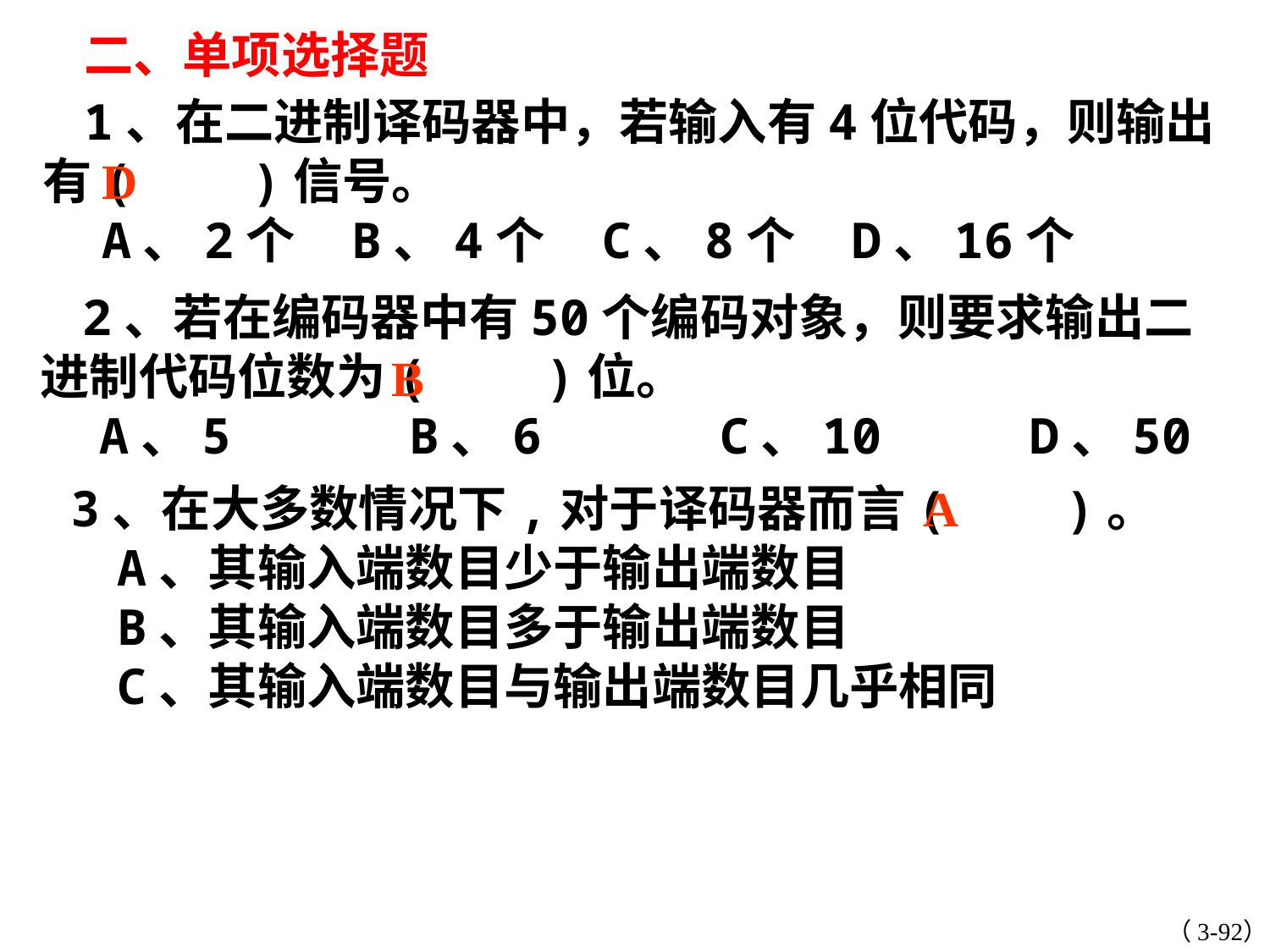

二、单项选择题
    1、在二进制译码器中，若输入有4位代码，则输出有(    )信号。
  A、2个    B、4个    C、8个    D、16个
D
    2、若在编码器中有50个编码对象，则要求输出二进制代码位数为(    )位。
  A、5      B、6      C、10     D、50
B

    3、在大多数情况下,对于译码器而言(    )。
   A、其输入端数目少于输出端数目
   B、其输入端数目多于输出端数目
   C、其输入端数目与输出端数目几乎相同
A
（3-92）